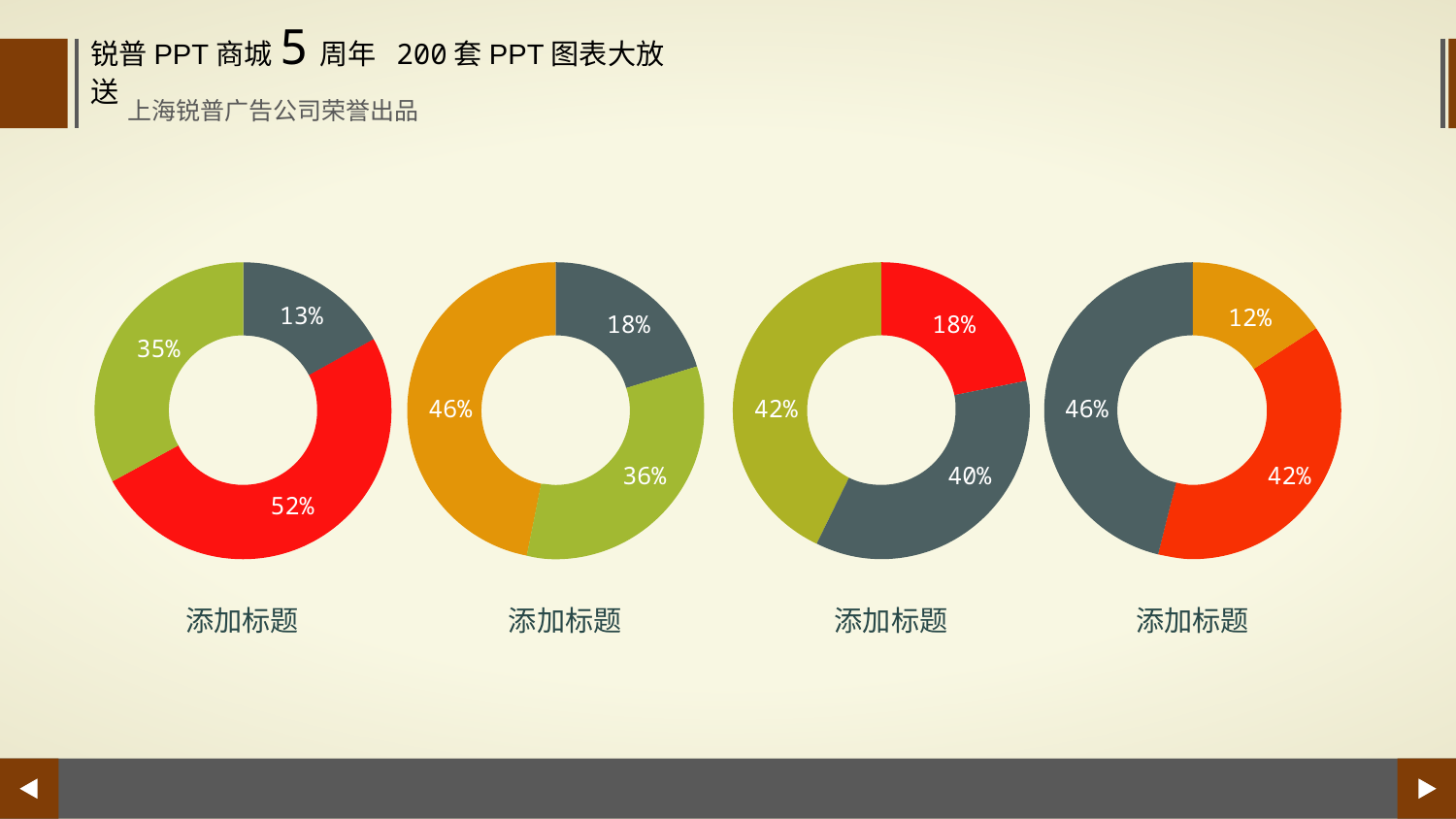

锐普PPT商城5周年  200套PPT图表大放送

上海锐普广告公司荣誉出品

13%
12%
18%
18%
35%

46%
42%
46%
36%
40%
42%
52%
添加标题
添加标题
添加标题
添加标题